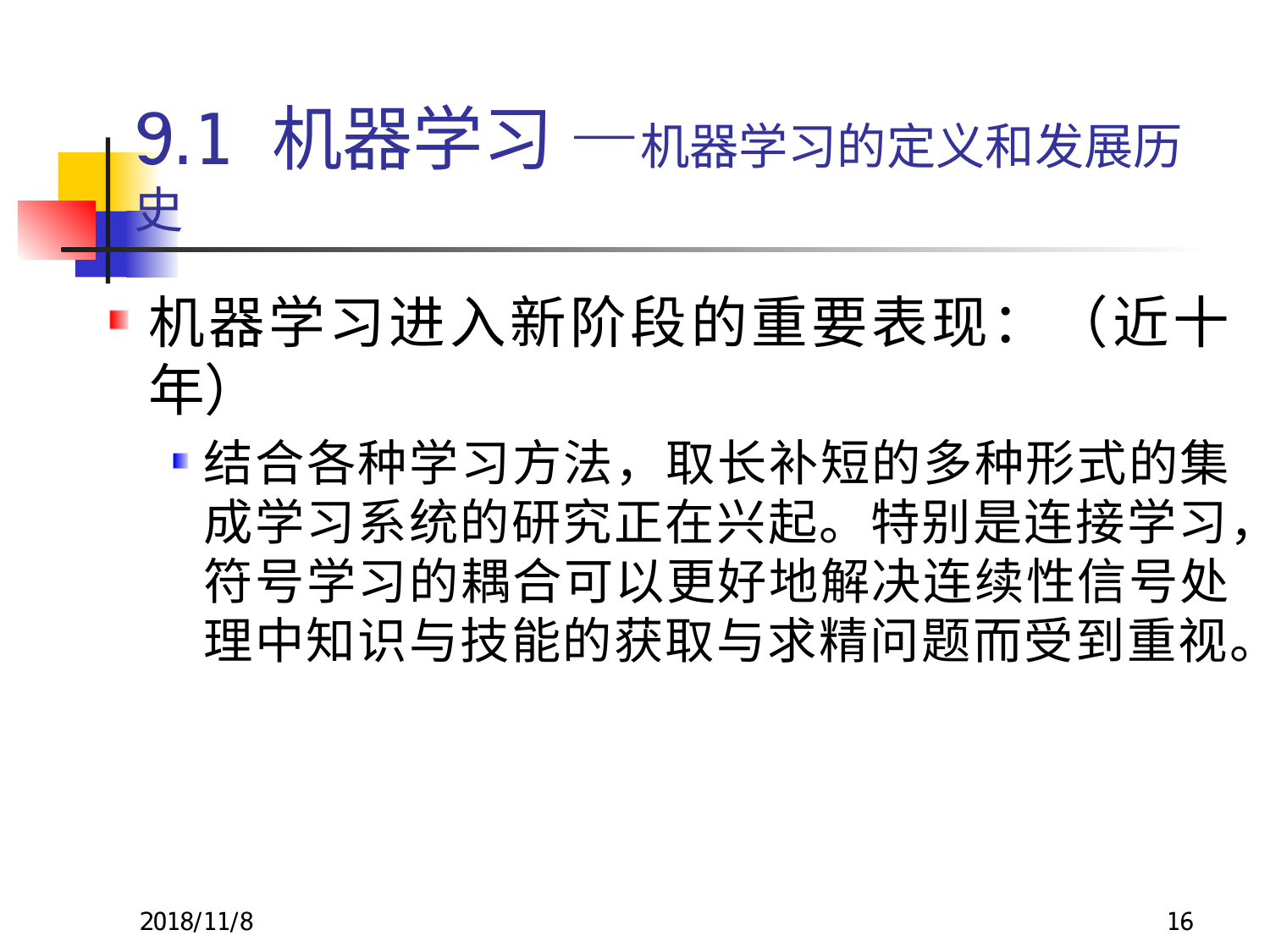

# 9.1 机器学习 —机器学习的定义和发展历史
机器学习进入新阶段的重要表现：（近十年）
结合各种学习方法，取长补短的多种形式的集成学习系统的研究正在兴起。特别是连接学习，符号学习的耦合可以更好地解决连续性信号处理中知识与技能的获取与求精问题而受到重视。

2018/11/8
16